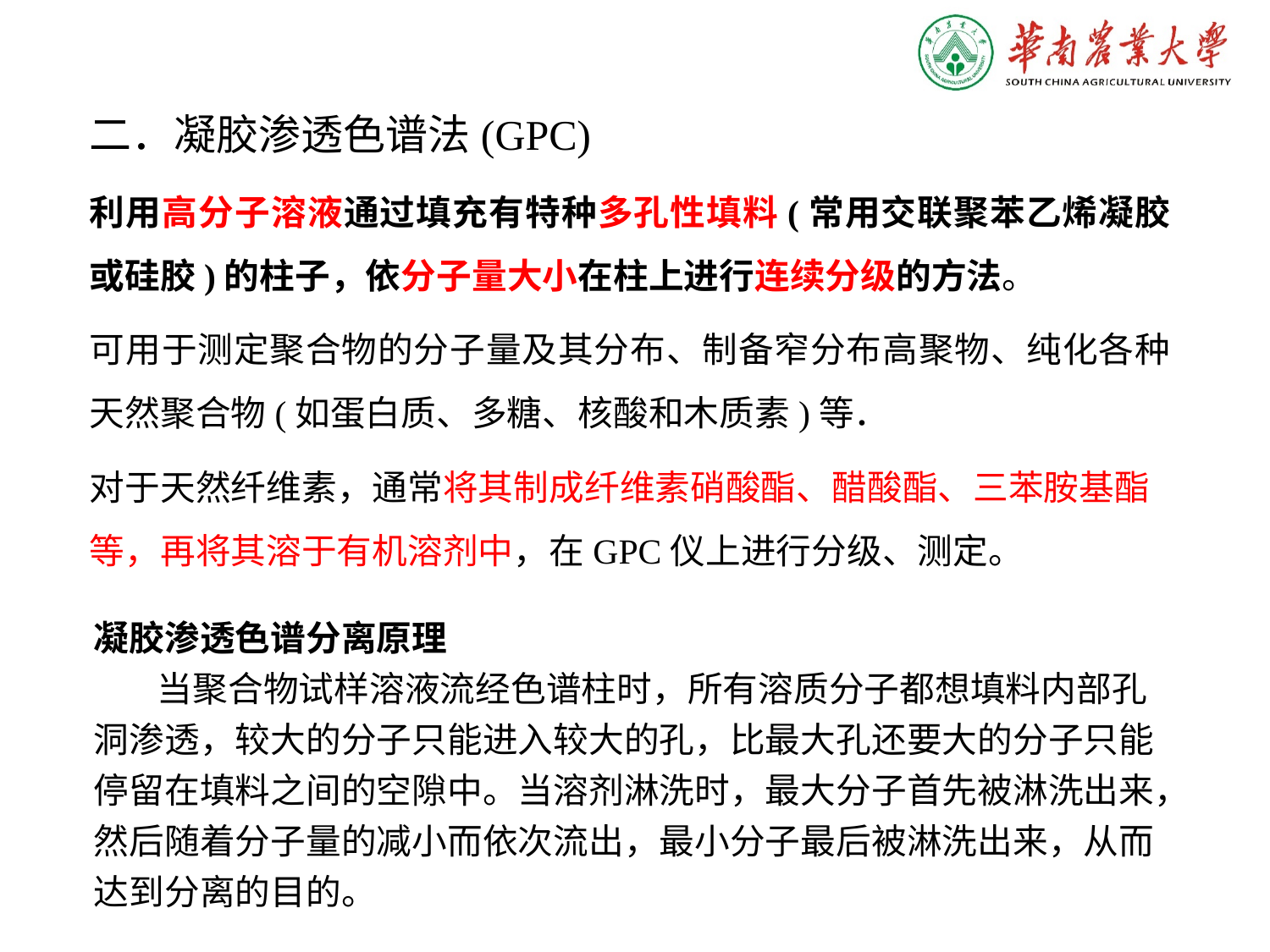

二．凝胶渗透色谱法(GPC)
利用高分子溶液通过填充有特种多孔性填料(常用交联聚苯乙烯凝胶或硅胶)的柱子，依分子量大小在柱上进行连续分级的方法。
可用于测定聚合物的分子量及其分布、制备窄分布高聚物、纯化各种天然聚合物(如蛋白质、多糖、核酸和木质素)等．
对于天然纤维素，通常将其制成纤维素硝酸酯、醋酸酯、三苯胺基酯等，再将其溶于有机溶剂中，在GPC仪上进行分级、测定。
凝胶渗透色谱分离原理
当聚合物试样溶液流经色谱柱时，所有溶质分子都想填料内部孔洞渗透，较大的分子只能进入较大的孔，比最大孔还要大的分子只能停留在填料之间的空隙中。当溶剂淋洗时，最大分子首先被淋洗出来，然后随着分子量的减小而依次流出，最小分子最后被淋洗出来，从而达到分离的目的。